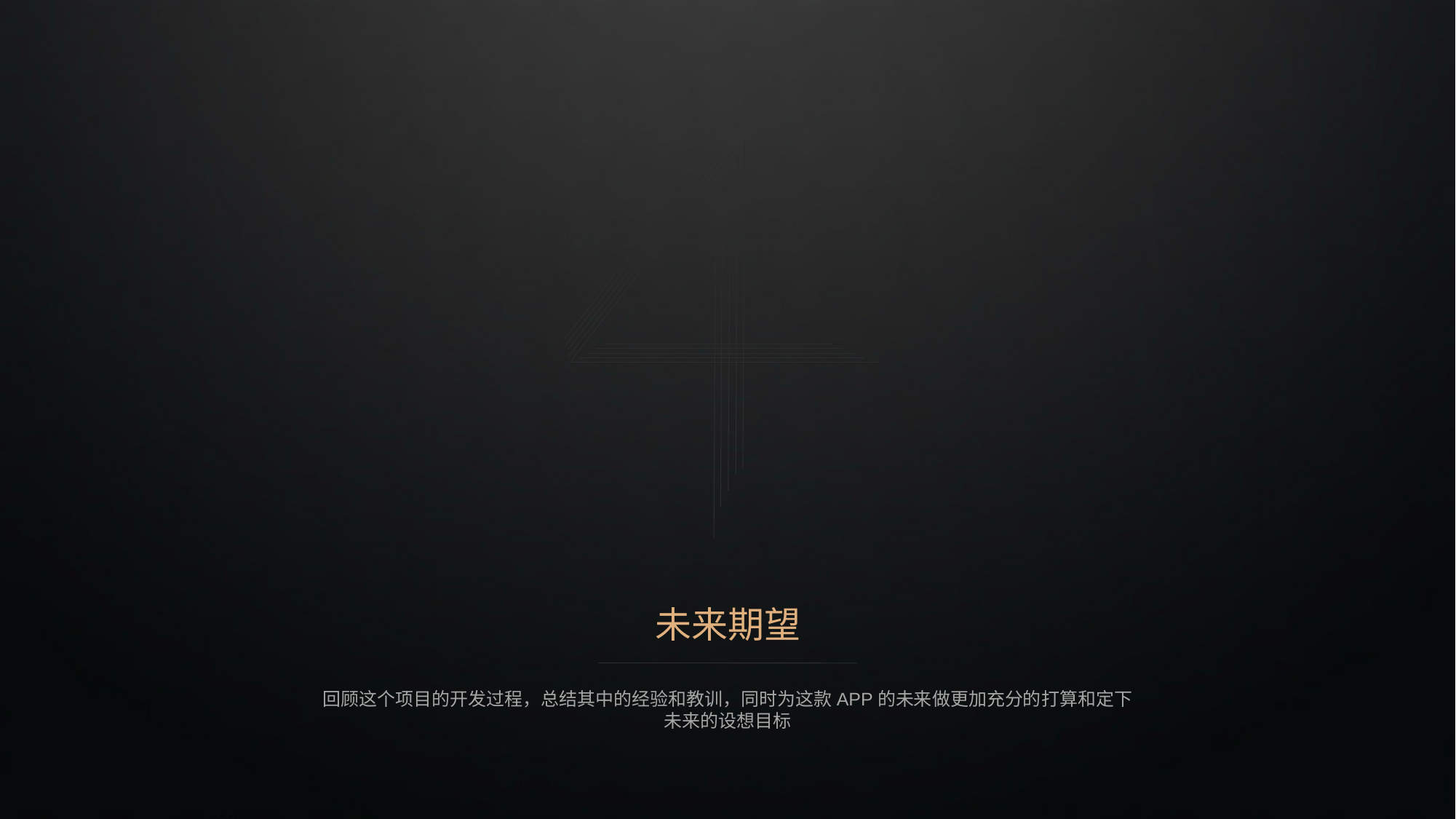

未来期望
回顾这个项目的开发过程，总结其中的经验和教训，同时为这款APP的未来做更加充分的打算和定下未来的设想目标